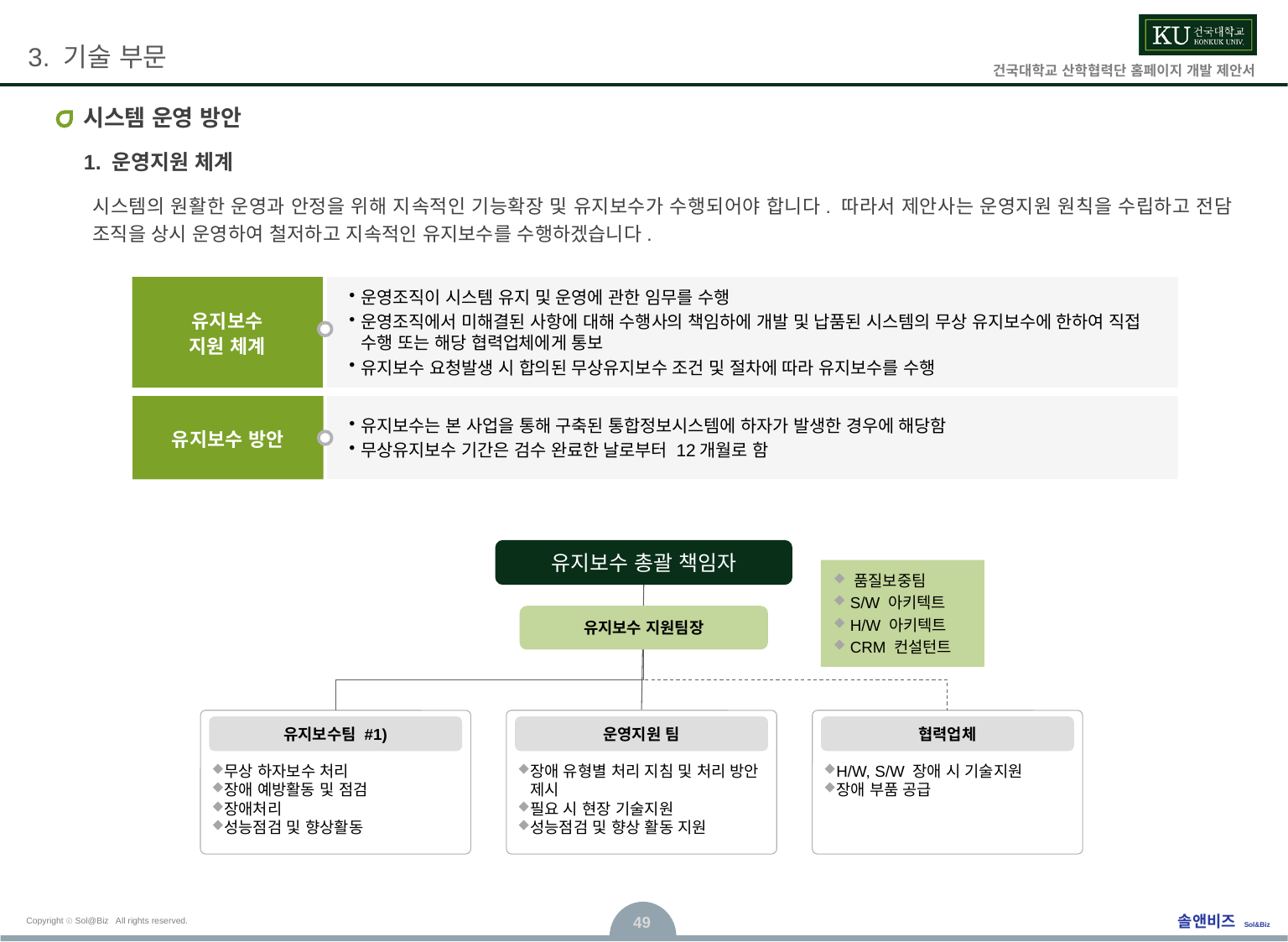

# 시스템 운영 방안
1. 운영지원 체계
시스템의 원활한 운영과 안정을 위해 지속적인 기능확장 및 유지보수가 수행되어야 합니다. 따라서 제안사는 운영지원 원칙을 수립하고 전담 조직을 상시 운영하여 철저하고 지속적인 유지보수를 수행하겠습니다.
유지보수
지원 체계
운영조직이 시스템 유지 및 운영에 관한 임무를 수행
운영조직에서 미해결된 사항에 대해 수행사의 책임하에 개발 및 납품된 시스템의 무상 유지보수에 한하여 직접 수행 또는 해당 협력업체에게 통보
유지보수 요청발생 시 합의된 무상유지보수 조건 및 절차에 따라 유지보수를 수행

유지보수 방안
유지보수는 본 사업을 통해 구축된 통합정보시스템에 하자가 발생한 경우에 해당함
무상유지보수 기간은 검수 완료한 날로부터 12개월로 함

유지보수 총괄 책임자
 품질보중팀
 S/W 아키텍트
 H/W 아키텍트
 CRM 컨설턴트
유지보수 지원팀장
무상 하자보수 처리
장애 예방활동 및 점검
장애처리
성능점검 및 향상활동
장애 유형별 처리 지침 및 처리 방안 제시
필요 시 현장 기술지원
성능점검 및 향상 활동 지원
H/W, S/W 장애 시 기술지원
장애 부품 공급
유지보수팀 #1)
운영지원 팀
협력업체